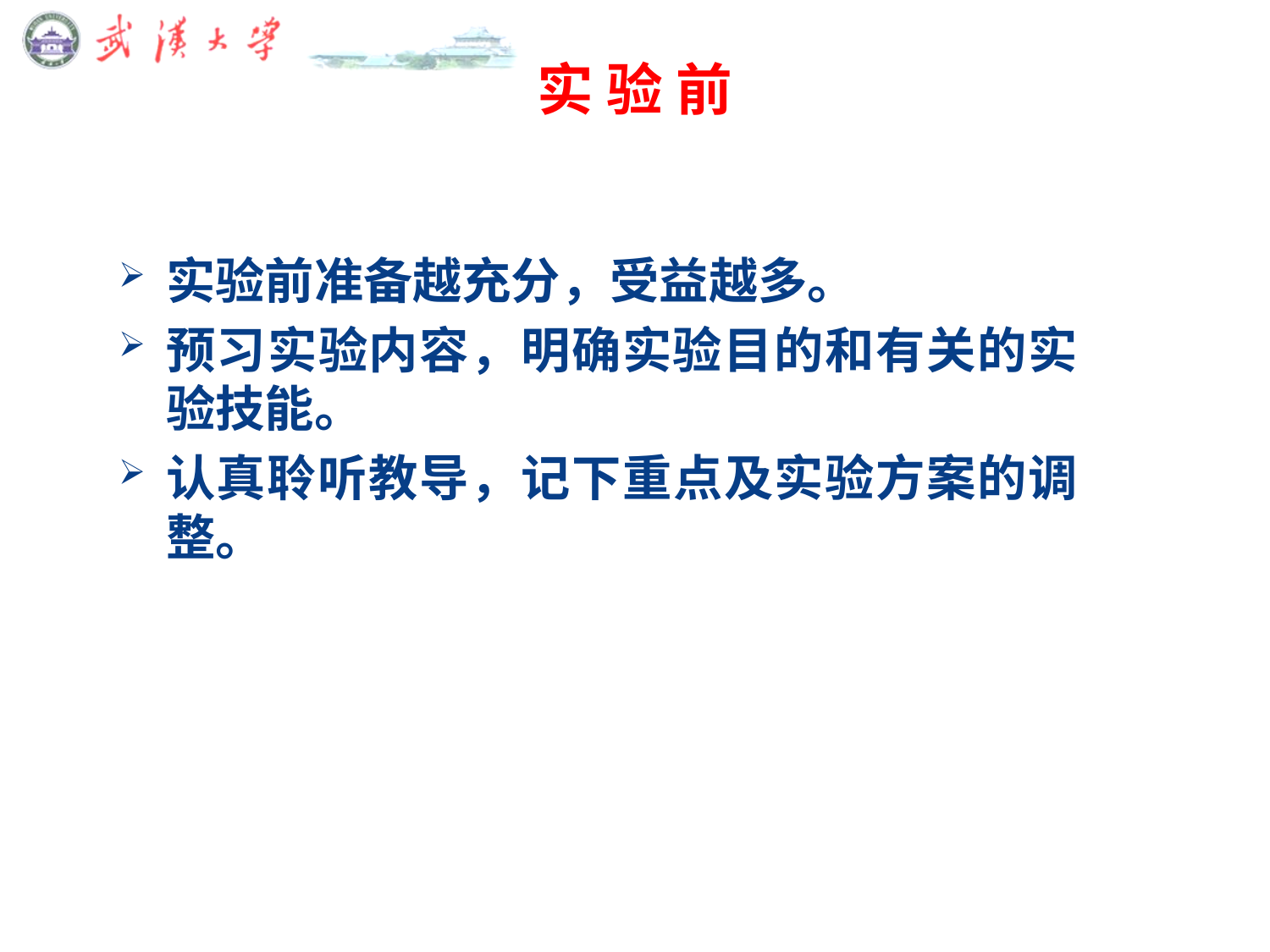

# 实 验 前

实验前准备越充分，受益越多。
预习实验内容，明确实验目的和有关的实验技能。
认真聆听教导，记下重点及实验方案的调整。